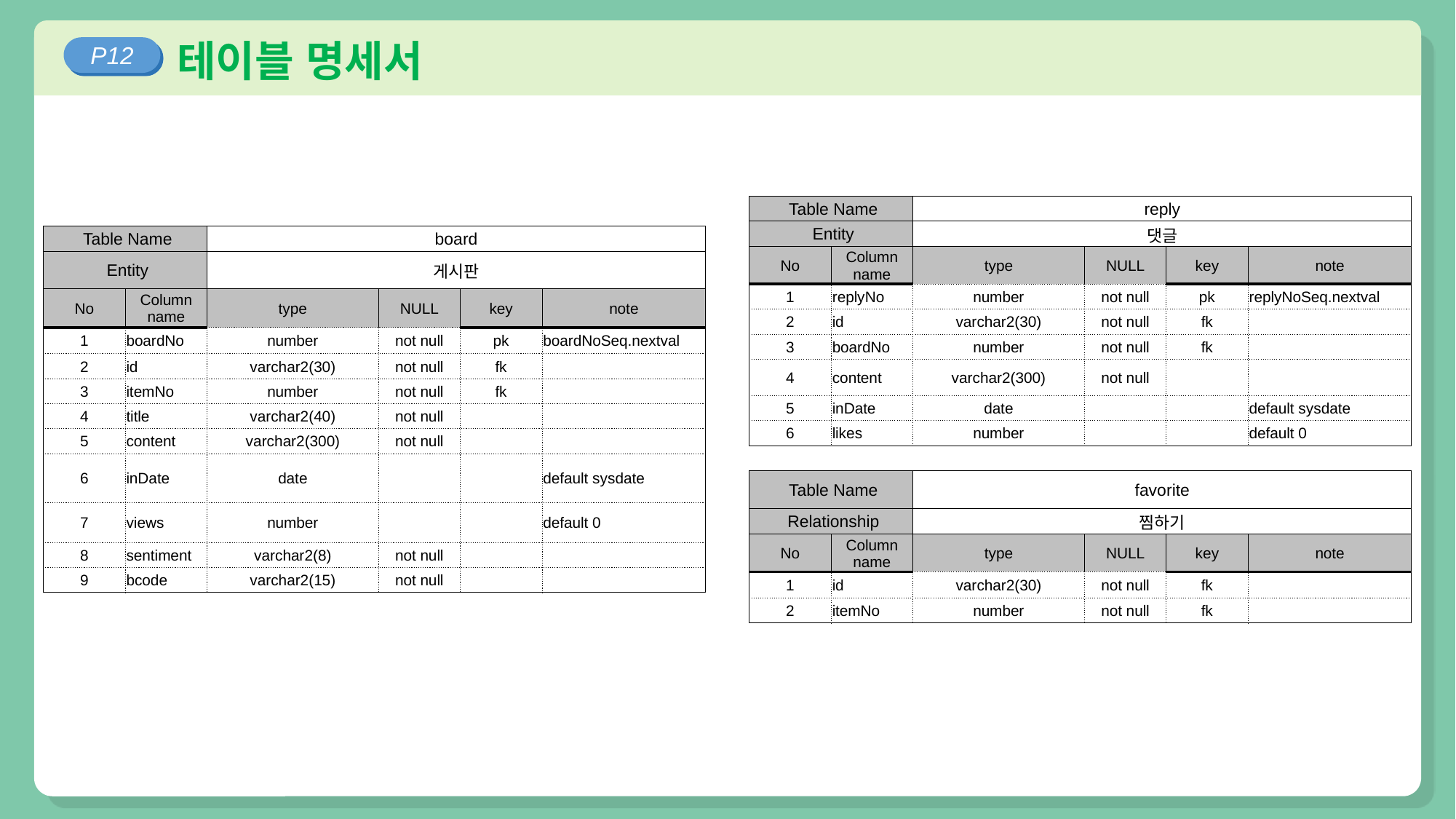

테이블 명세서
P12
| Table Name |  | reply |  |  |  |
| --- | --- | --- | --- | --- | --- |
| Entity |  | 댓글 |  |  |  |
| No | Column name | type | NULL | key | note |
| 1 | replyNo | number | not null | pk | replyNoSeq.nextval |
| 2 | id | varchar2(30) | not null | fk |  |
| 3 | boardNo | number | not null | fk |  |
| 4 | content | varchar2(300) | not null |  |  |
| 5 | inDate | date |  |  | default sysdate |
| 6 | likes | number |  |  | default 0 |
|  |  |  |  |  |  |
| Table Name |  | favorite |  |  |  |
| Relationship |  | 찜하기 |  |  |  |
| No | Column name | type | NULL | key | note |
| 1 | id | varchar2(30) | not null | fk |  |
| 2 | itemNo | number | not null | fk |  |
| Table Name |  | board |  |  |  |
| --- | --- | --- | --- | --- | --- |
| Entity |  | 게시판 |  |  |  |
| No | Column name | type | NULL | key | note |
| 1 | boardNo | number | not null | pk | boardNoSeq.nextval |
| 2 | id | varchar2(30) | not null | fk |  |
| 3 | itemNo | number | not null | fk |  |
| 4 | title | varchar2(40) | not null |  |  |
| 5 | content | varchar2(300) | not null |  |  |
| 6 | inDate | date |  |  | default sysdate |
| 7 | views | number |  |  | default 0 |
| 8 | sentiment | varchar2(8) | not null |  |  |
| 9 | bcode | varchar2(15) | not null |  |  |